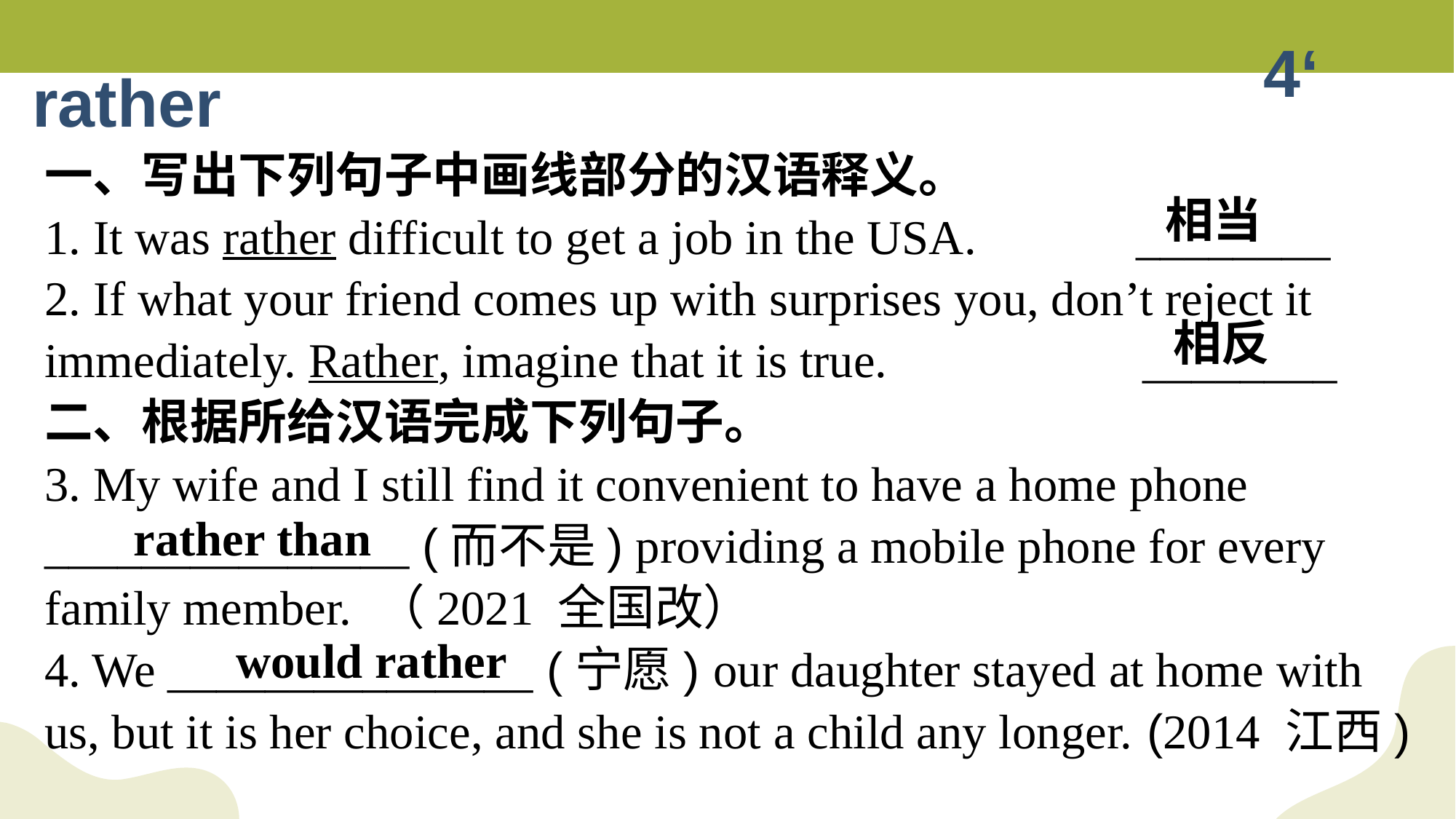

4‘
rather
一、写出下列句子中画线部分的汉语释义。
1. It was rather difficult to get a job in the USA.    	________
2. If what your friend comes up with surprises you, don’t reject it immediately. Rather, imagine that it is true.                     ________
二、根据所给汉语完成下列句子。
3. My wife and I still find it convenient to have a home phone _______________ (而不是) providing a mobile phone for every family member. （2021 全国改）
4. We _______________ (宁愿) our daughter stayed at home with us, but it is her choice, and she is not a child any longer. (2014 江西)
相当
相反
rather than
would rather